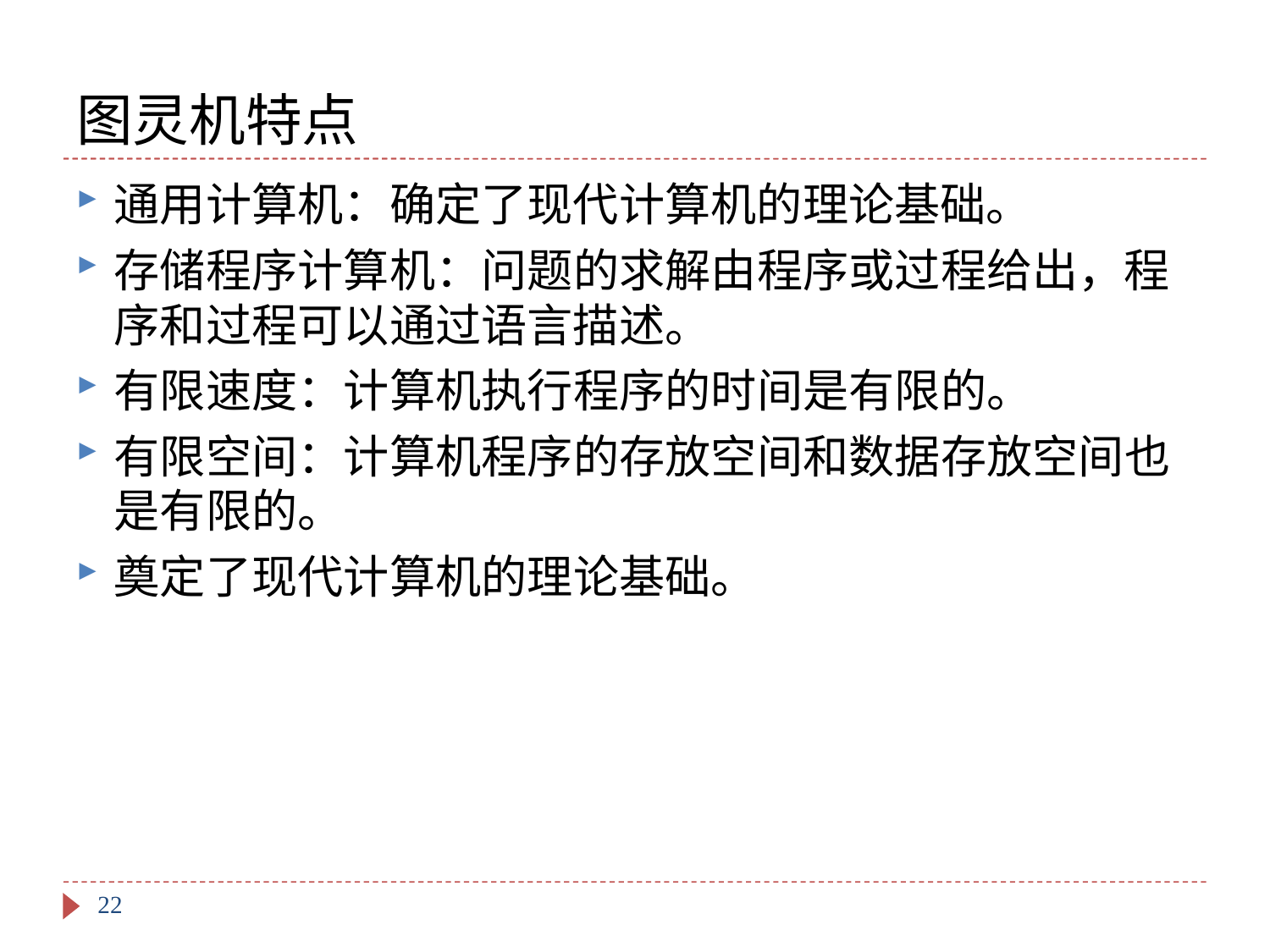

# 图灵机特点
通用计算机：确定了现代计算机的理论基础。
存储程序计算机：问题的求解由程序或过程给出，程序和过程可以通过语言描述。
有限速度：计算机执行程序的时间是有限的。
有限空间：计算机程序的存放空间和数据存放空间也是有限的。
奠定了现代计算机的理论基础。

22